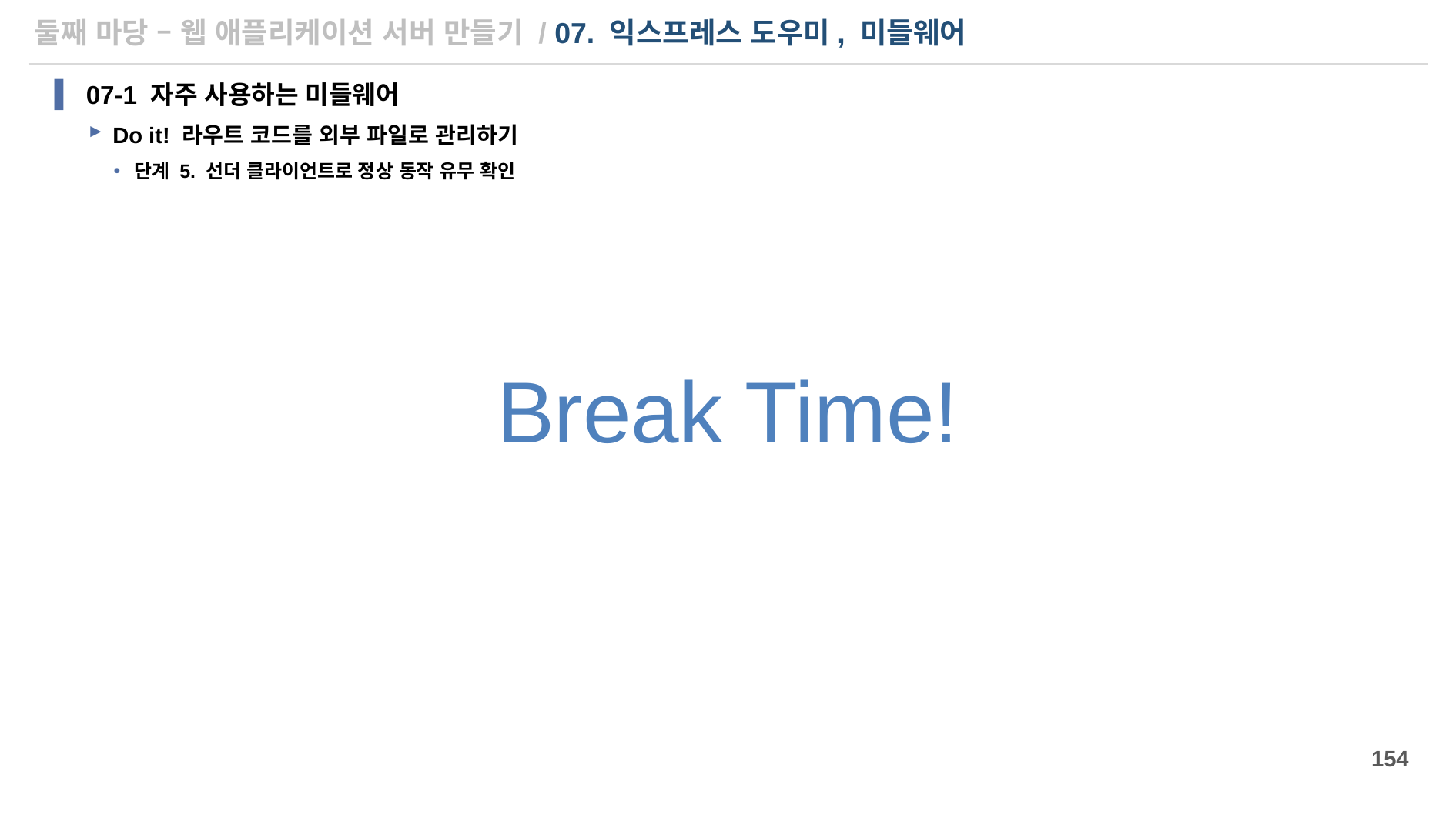

# 둘째 마당 – 웹 애플리케이션 서버 만들기 / 07. 익스프레스 도우미, 미들웨어
07-1 자주 사용하는 미들웨어
Do it! 라우트 코드를 외부 파일로 관리하기
단계 5. 선더 클라이언트로 정상 동작 유무 확인
Break Time!
154